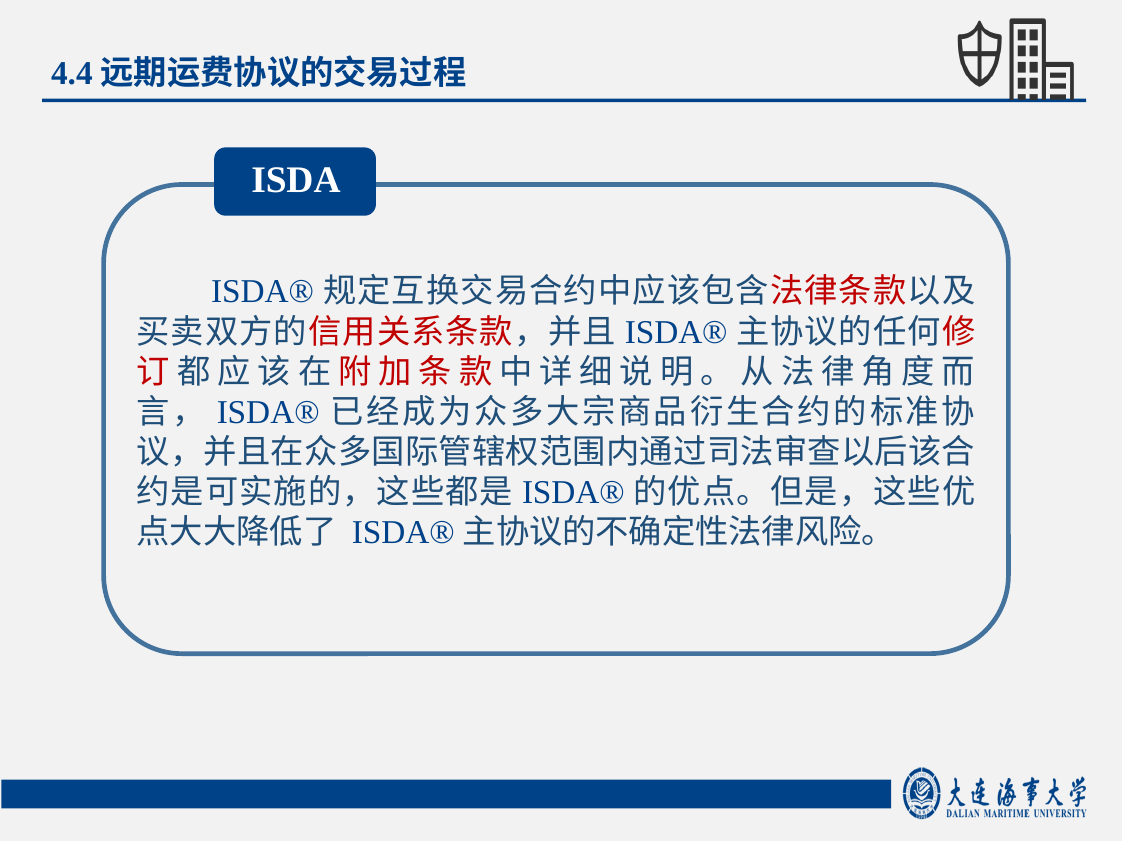

4.4远期运费协议的交易过程

ISDA

       ISDA®规定互换交易合约中应该包含法律条款以及买卖双方的信用关系条款，并且ISDA®主协议的任何修订都应该在附加条款中详细说明。从法律角度而言，ISDA®已经成为众多大宗商品衍生合约的标准协议，并且在众多国际管辖权范围内通过司法审查以后该合约是可实施的，这些都是ISDA®的优点。但是，这些优点大大降低了 ISDA®主协议的不确定性法律风险。